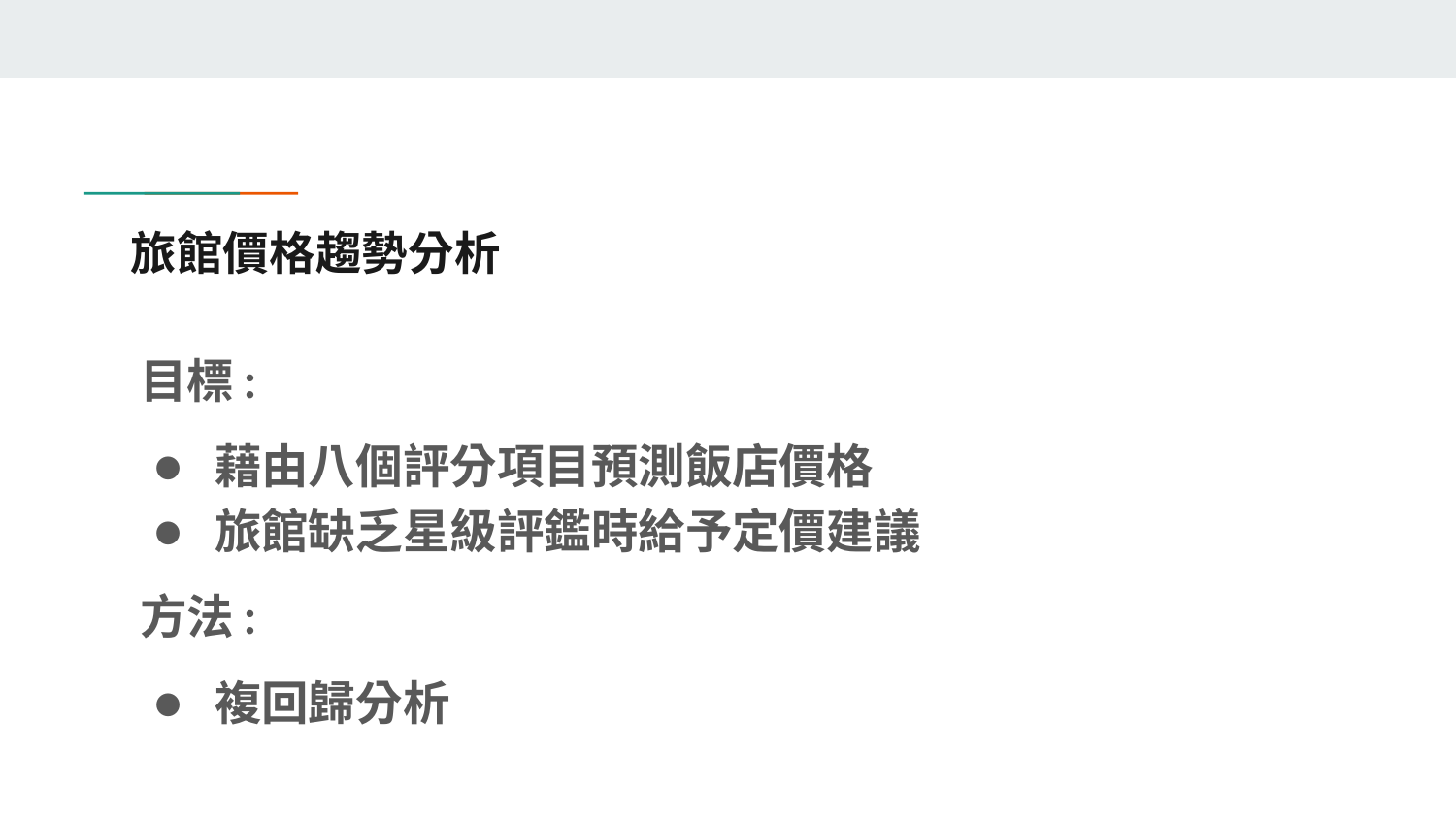

# 旅館價格趨勢分析
目標:
藉由八個評分項目預測飯店價格
旅館缺乏星級評鑑時給予定價建議
方法:
複回歸分析